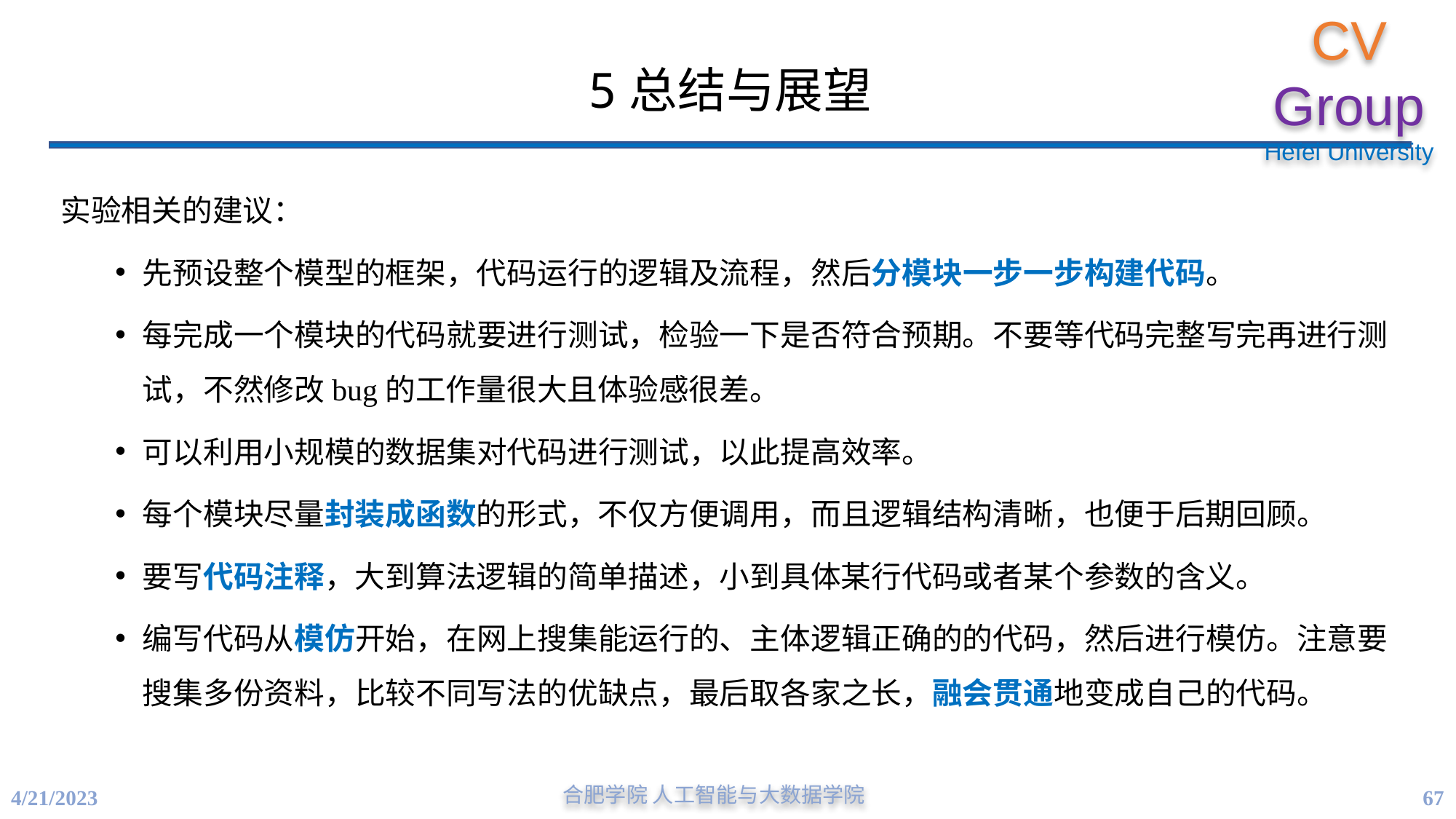

# 5总结与展望
实验相关的建议：
先预设整个模型的框架，代码运行的逻辑及流程，然后分模块一步一步构建代码。
每完成一个模块的代码就要进行测试，检验一下是否符合预期。不要等代码完整写完再进行测试，不然修改bug的工作量很大且体验感很差。
可以利用小规模的数据集对代码进行测试，以此提高效率。
每个模块尽量封装成函数的形式，不仅方便调用，而且逻辑结构清晰，也便于后期回顾。
要写代码注释，大到算法逻辑的简单描述，小到具体某行代码或者某个参数的含义。
编写代码从模仿开始，在网上搜集能运行的、主体逻辑正确的的代码，然后进行模仿。注意要搜集多份资料，比较不同写法的优缺点，最后取各家之长，融会贯通地变成自己的代码。
67
4/21/2023
合肥学院 人工智能与大数据学院